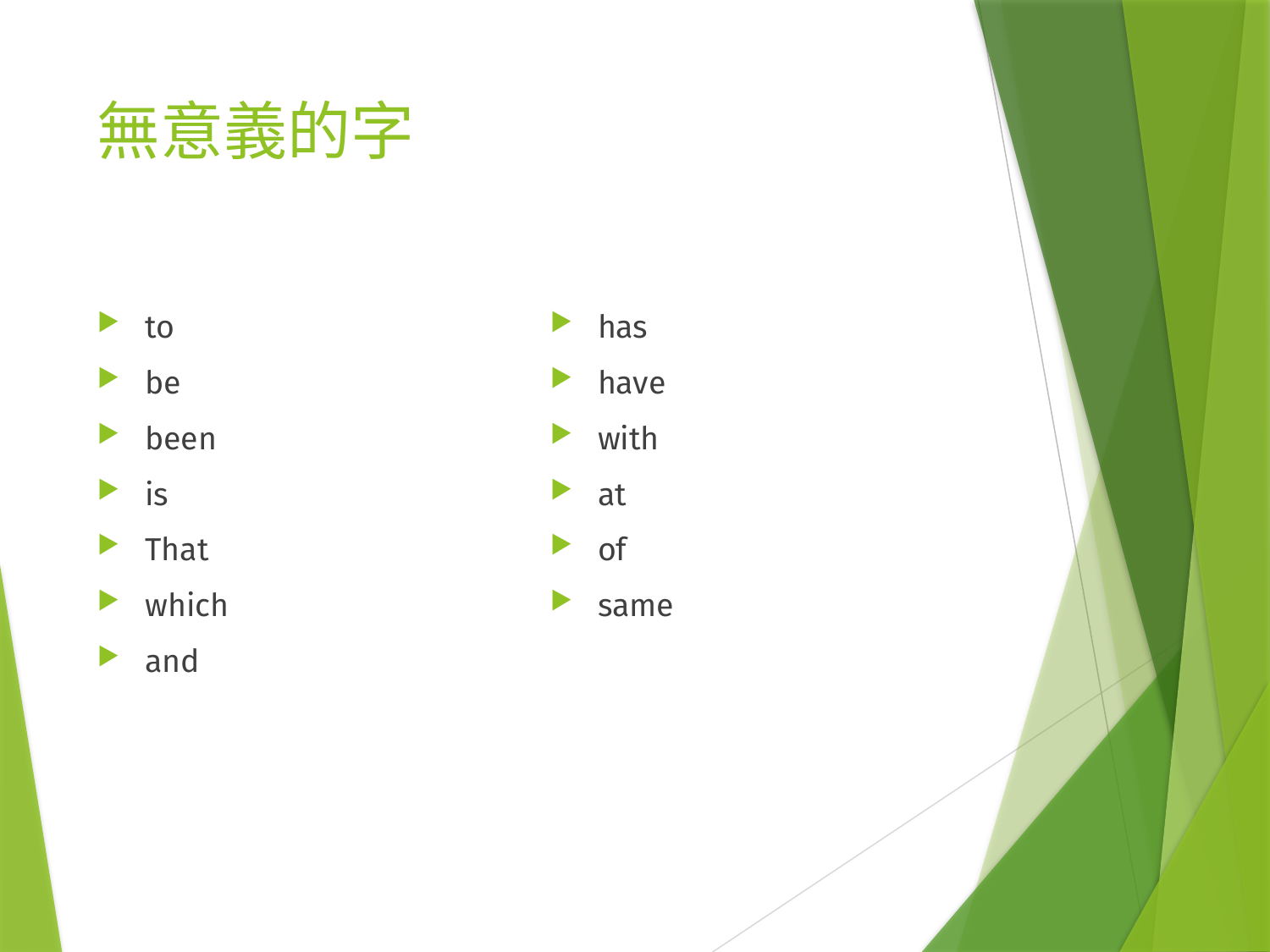

# 無意義的字
to
be
been
is
That
which
and

has
have
with
at
of
same